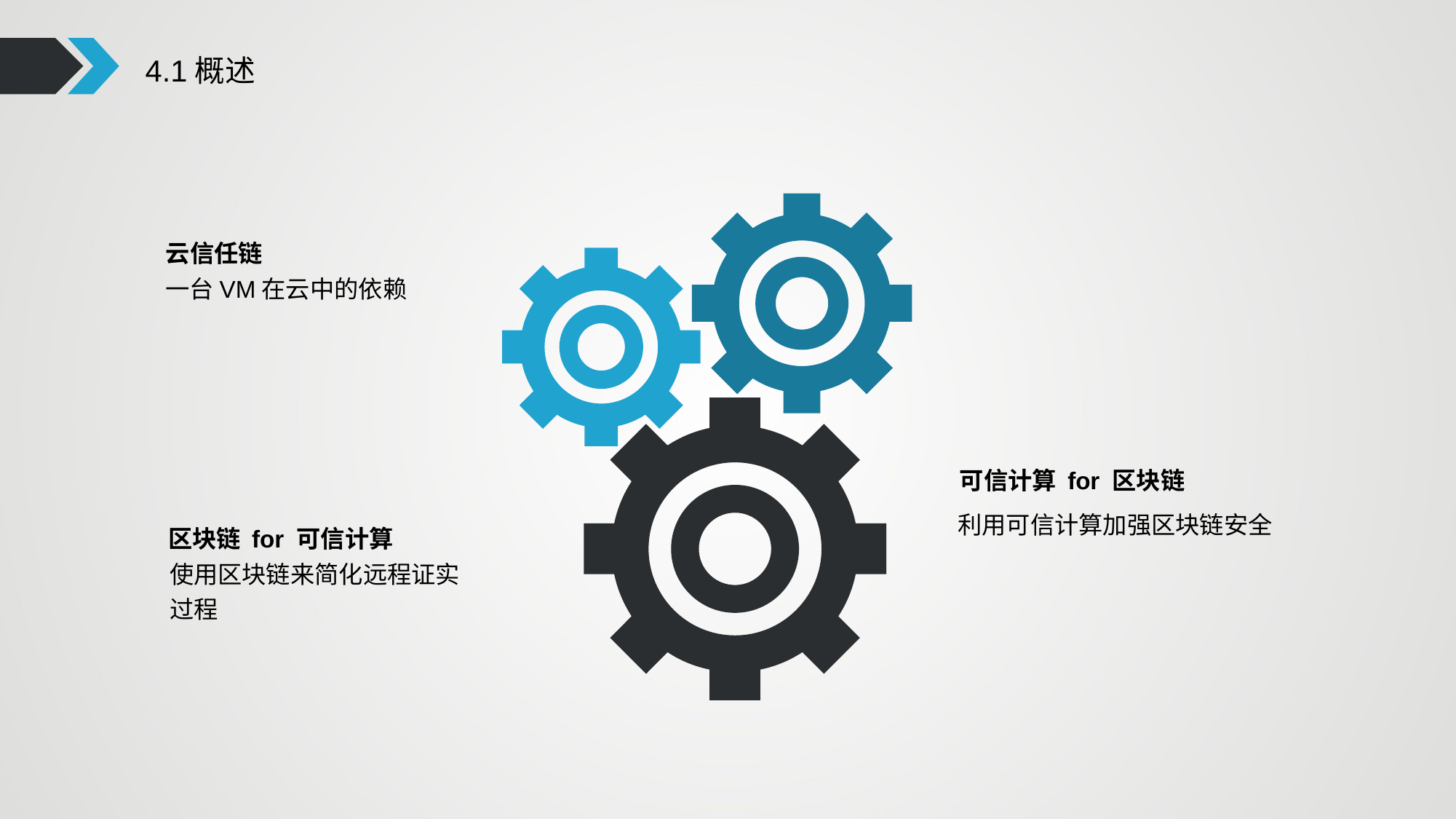

4.1概述

云信任链

一台VM在云中的依赖

可信计算 for 区块链
利用可信计算加强区块链安全
区块链 for 可信计算
使用区块链来简化远程证实过程